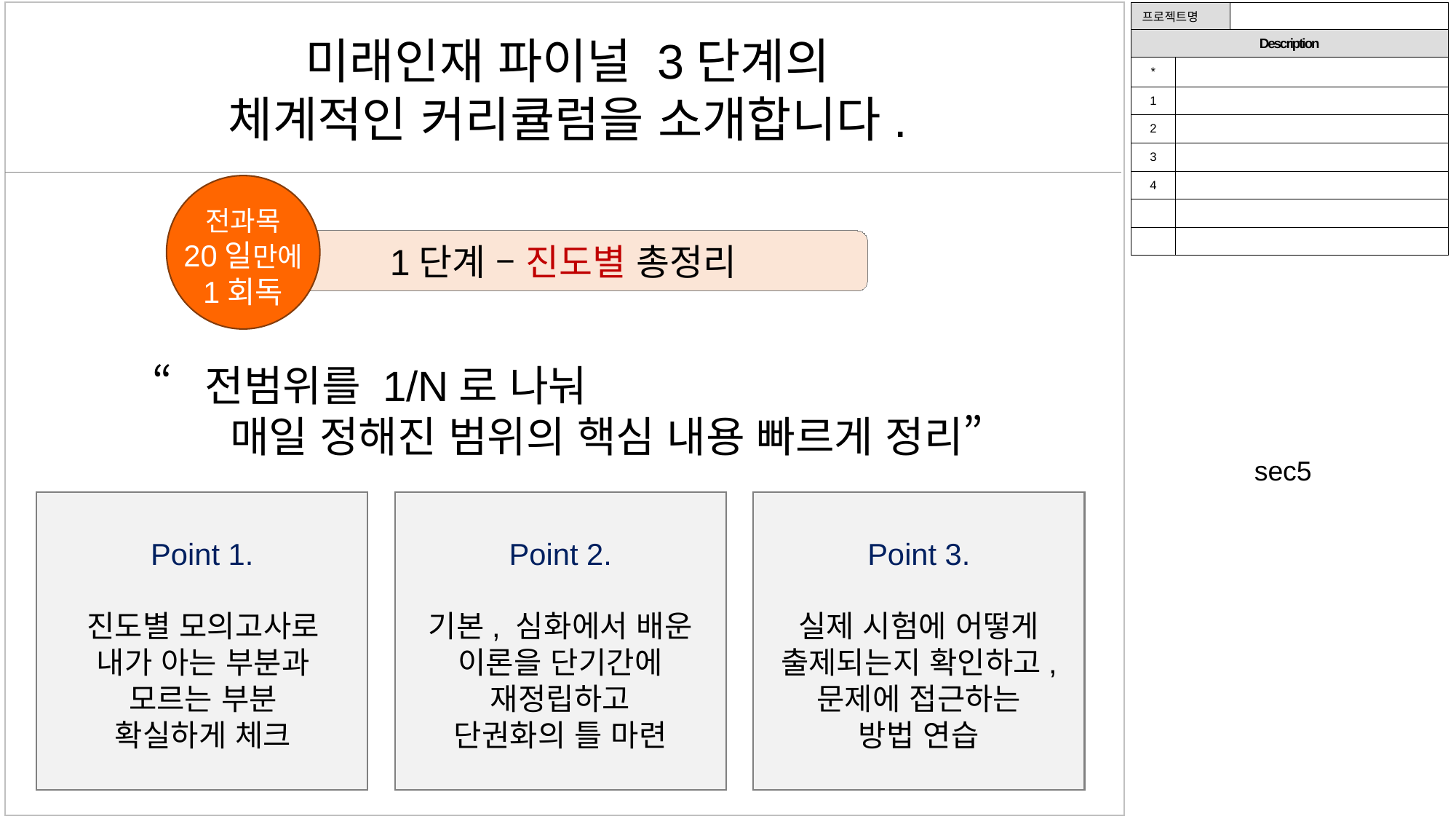

| 프로젝트명 |  |  |
| --- | --- | --- |
| Description |  |  |
| \* |  |  |
| 1 |  |  |
| 2 |  |  |
| 3 |  |  |
| 4 |  |  |
|  |  |  |
|  |  |  |
미래인재 파이널 3단계의
체계적인 커리큘럼을 소개합니다.

전과목
20일만에
1회독
1단계 – 진도별 총정리
“전범위를 1/N로 나눠
매일 정해진 범위의 핵심 내용 빠르게 정리”
sec5

Point 1.
Point 2.
Point 3.
진도별 모의고사로
내가 아는 부분과
모르는 부분
확실하게 체크
기본, 심화에서 배운
이론을 단기간에
재정립하고
단권화의 틀 마련
실제 시험에 어떻게
출제되는지 확인하고,
문제에 접근하는
방법 연습